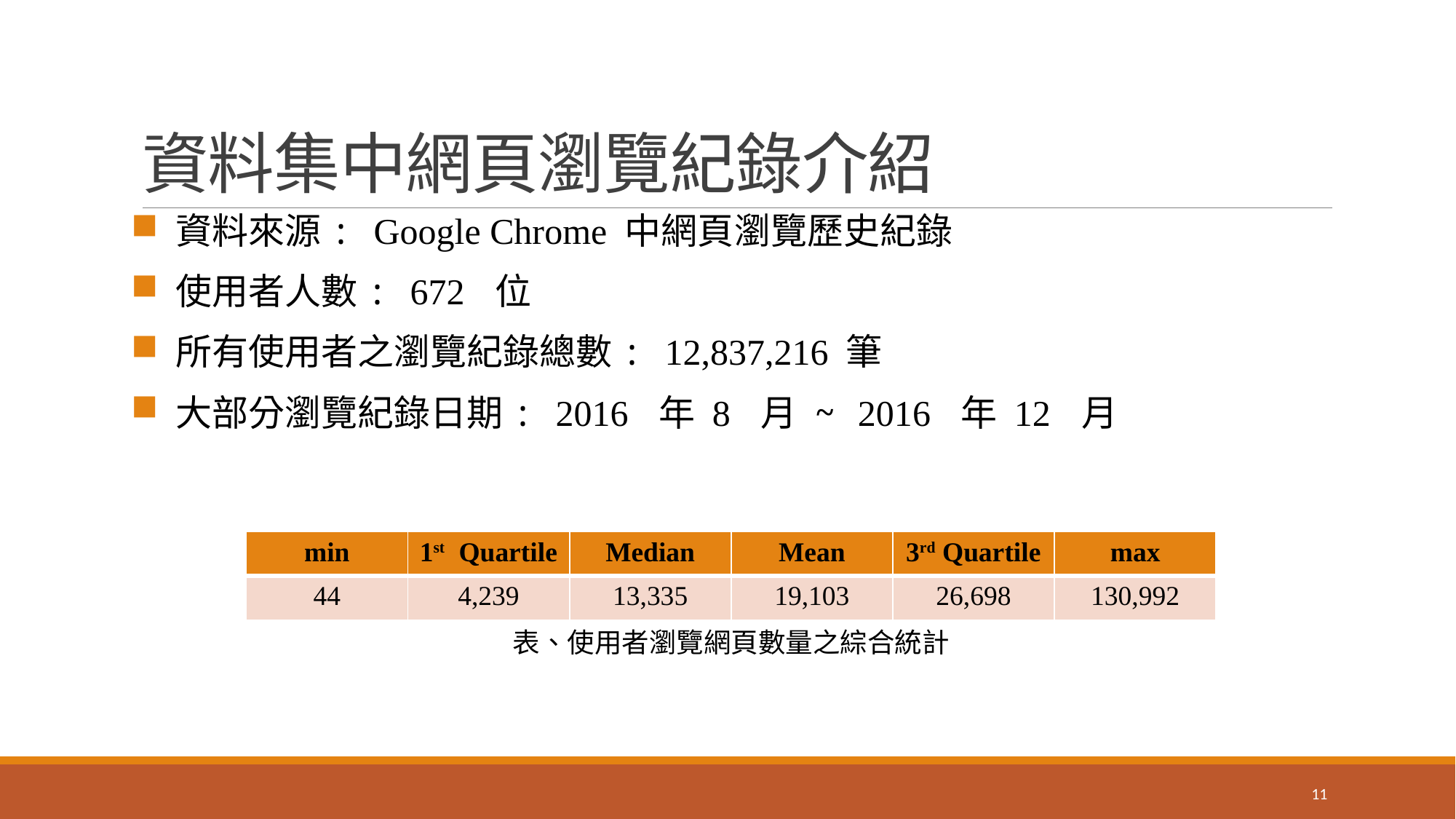

# 資料集中網頁瀏覽紀錄介紹
 資料來源: Google Chrome 中網頁瀏覽歷史紀錄
 使用者人數: 672 位
 所有使用者之瀏覽紀錄總數: 12,837,216 筆
 大部分瀏覽紀錄日期: 2016 年 8 月 ~ 2016 年 12 月
| min | 1st Quartile | Median | Mean | 3rd Quartile | max |
| --- | --- | --- | --- | --- | --- |
| 44 | 4,239 | 13,335 | 19,103 | 26,698 | 130,992 |
表、使用者瀏覽網頁數量之綜合統計
11